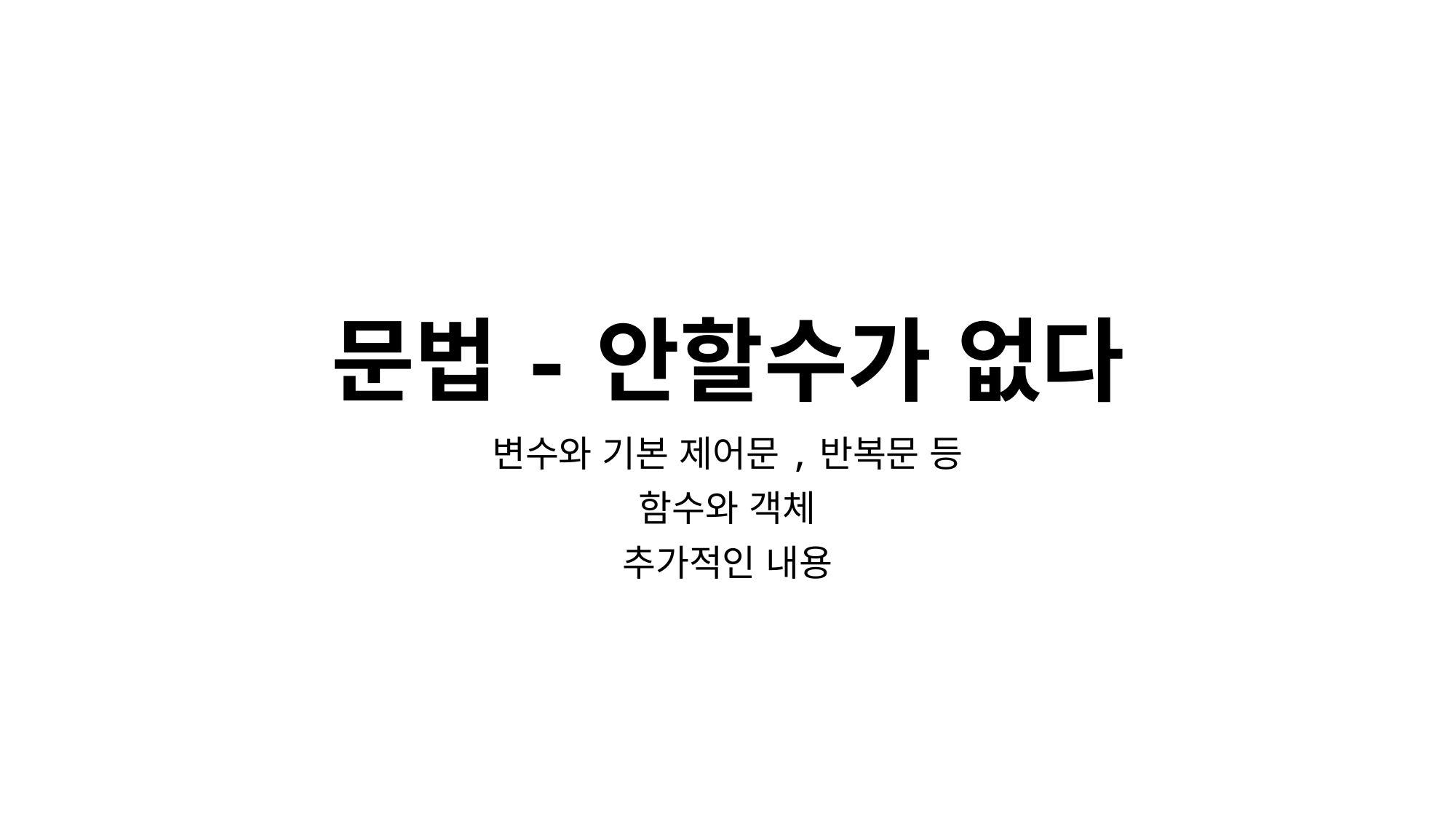

# 문법-안할수가 없다
변수와 기본 제어문,반복문 등
함수와 객체
추가적인 내용